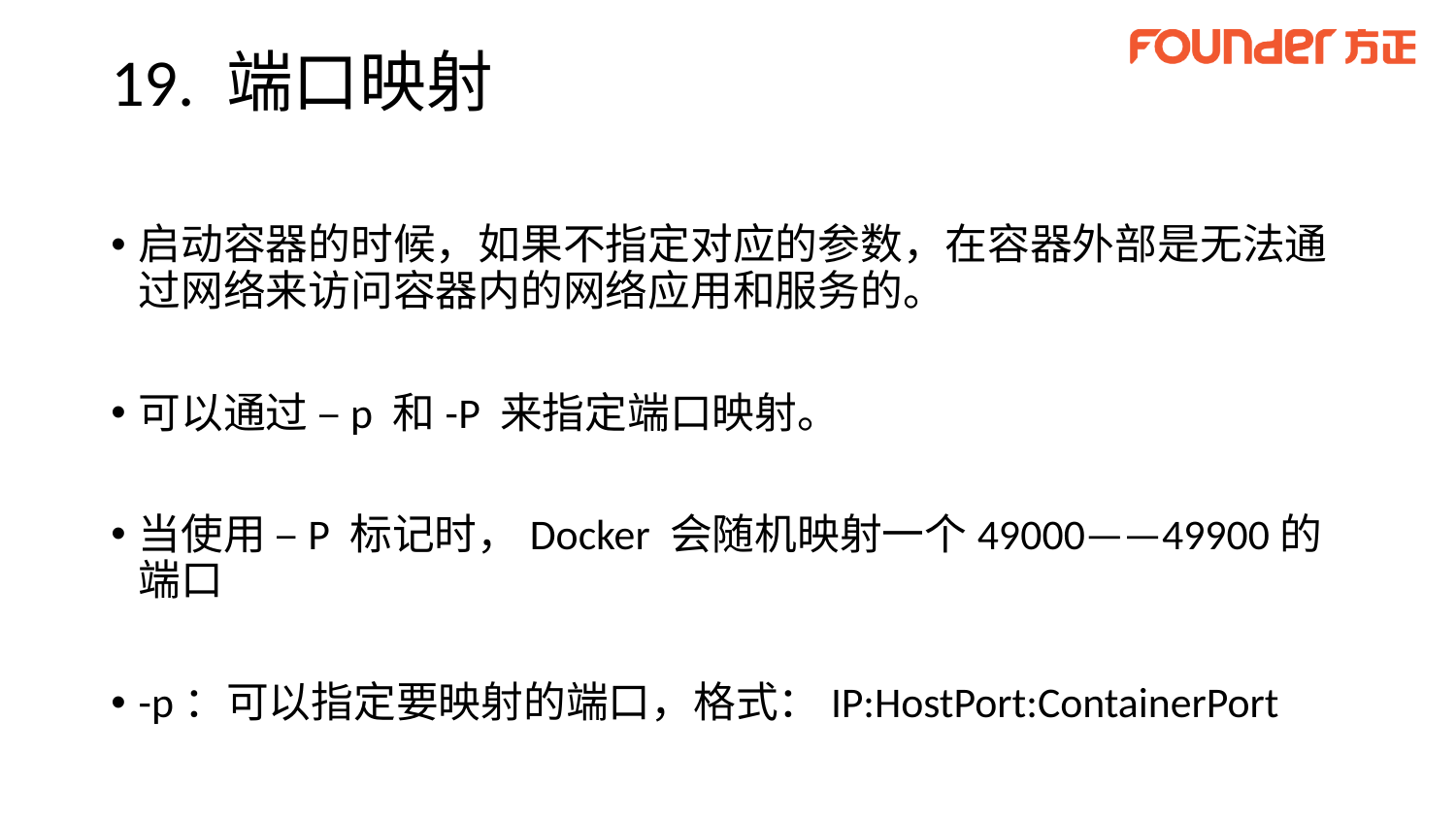

# 19. 端口映射
启动容器的时候，如果不指定对应的参数，在容器外部是无法通过网络来访问容器内的网络应用和服务的。

可以通过 –p 和-P 来指定端口映射。

当使用 –P 标记时，Docker 会随机映射一个49000——49900的端口

-p：可以指定要映射的端口，格式：IP:HostPort:ContainerPort